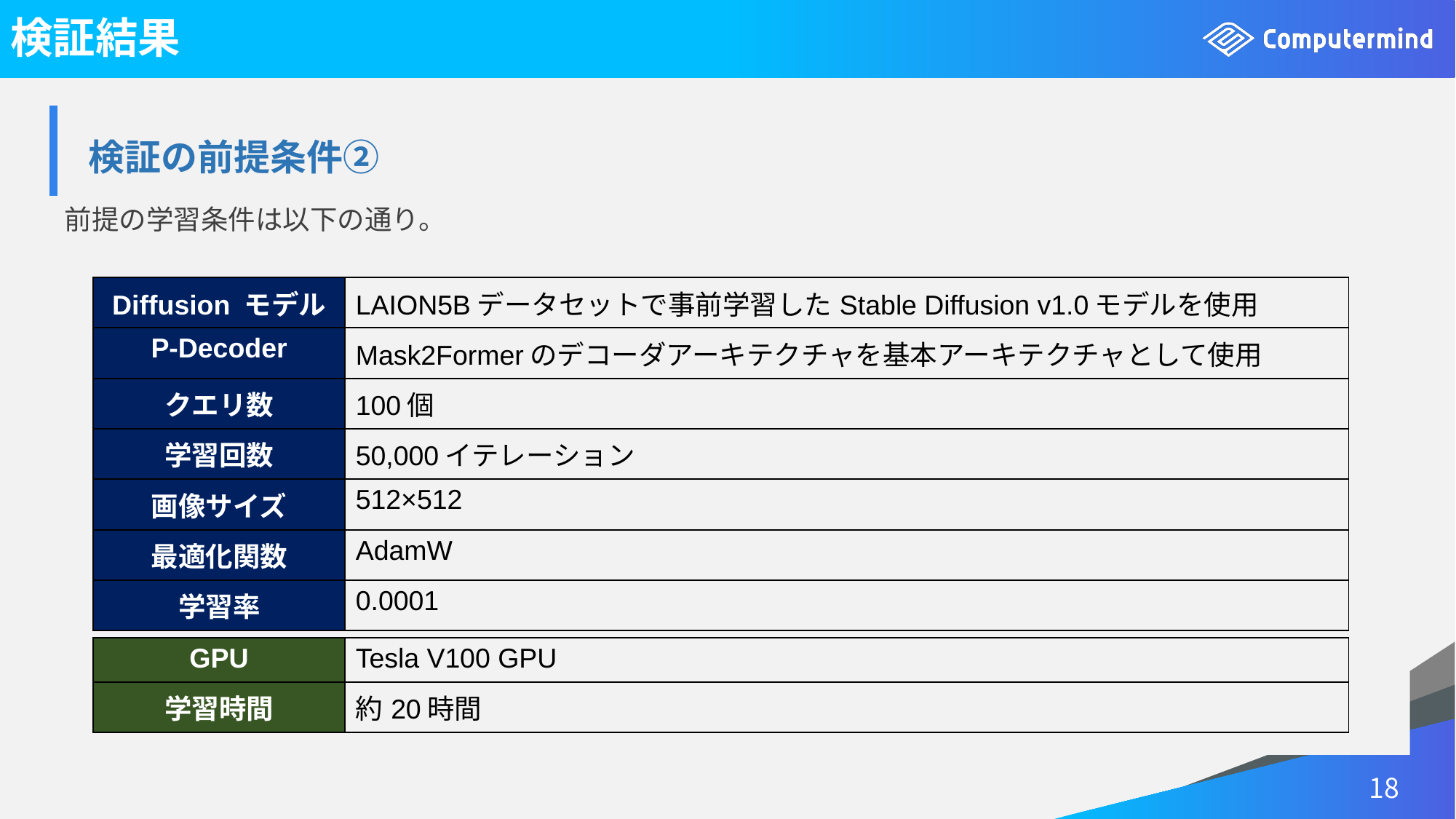

# 検証結果
| 検証の前提条件② |
| --- |
前提の学習条件は以下の通り。
| Diffusion モデル | LAION5Bデータセットで事前学習したStable Diffusion v1.0モデルを使用 |
| --- | --- |
| P-Decoder | Mask2Formerのデコーダアーキテクチャを基本アーキテクチャとして使用 |
| クエリ数 | 100個 |
| 学習回数 | 50,000イテレーション |
| 画像サイズ | 512×512 |
| 最適化関数 | AdamW |
| 学習率 | 0.0001 |
| GPU | Tesla V100 GPU |
| --- | --- |
| 学習時間 | 約20時間 |
18